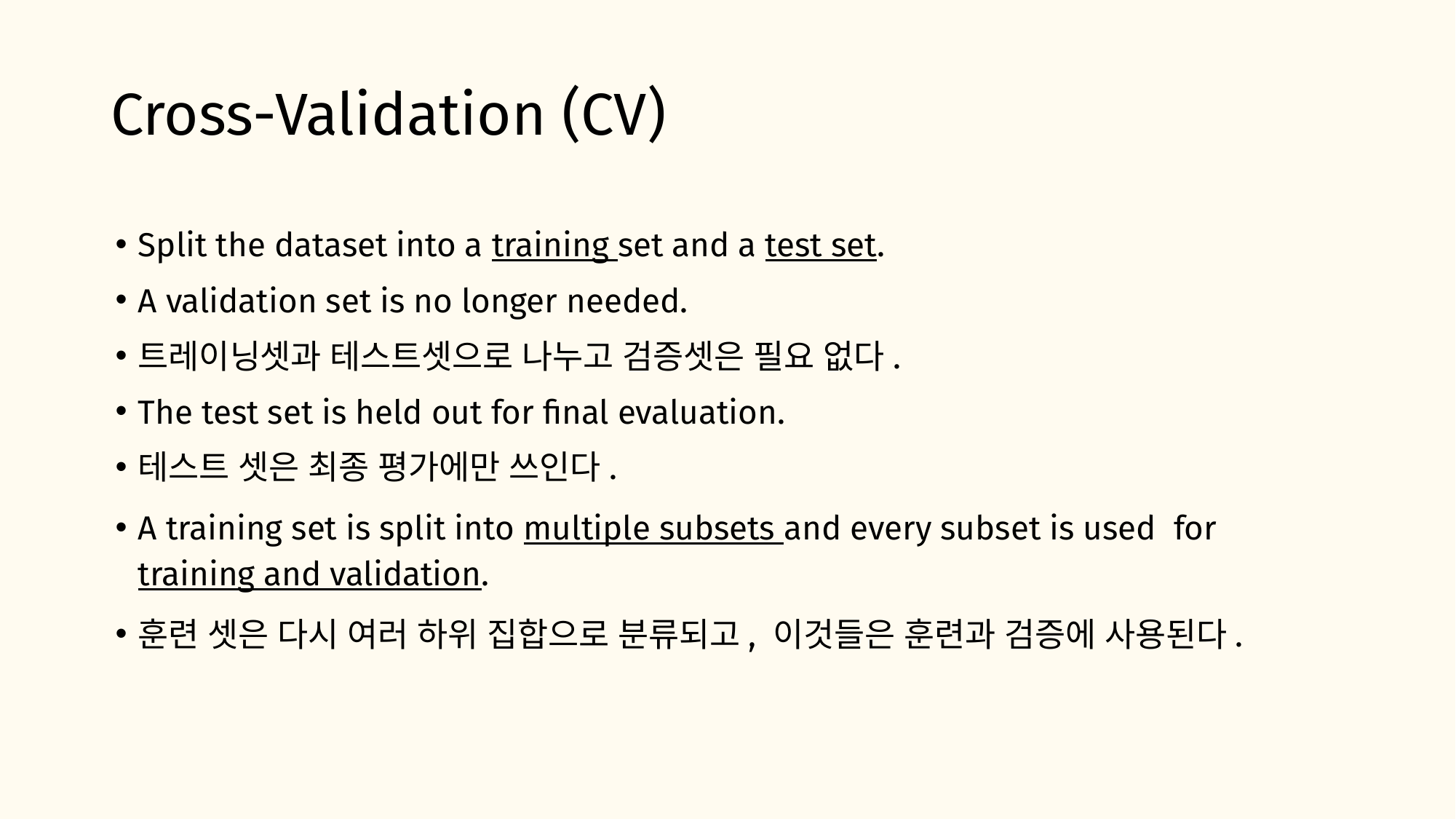

# Cross-Validation (CV)
Split the dataset into a training set and a test set.
A validation set is no longer needed.
트레이닝셋과 테스트셋으로 나누고 검증셋은 필요 없다.
The test set is held out for final evaluation.
테스트 셋은 최종 평가에만 쓰인다.
A training set is split into multiple subsets and every subset is used  for training and validation.
훈련 셋은 다시 여러 하위 집합으로 분류되고, 이것들은 훈련과 검증에 사용된다.